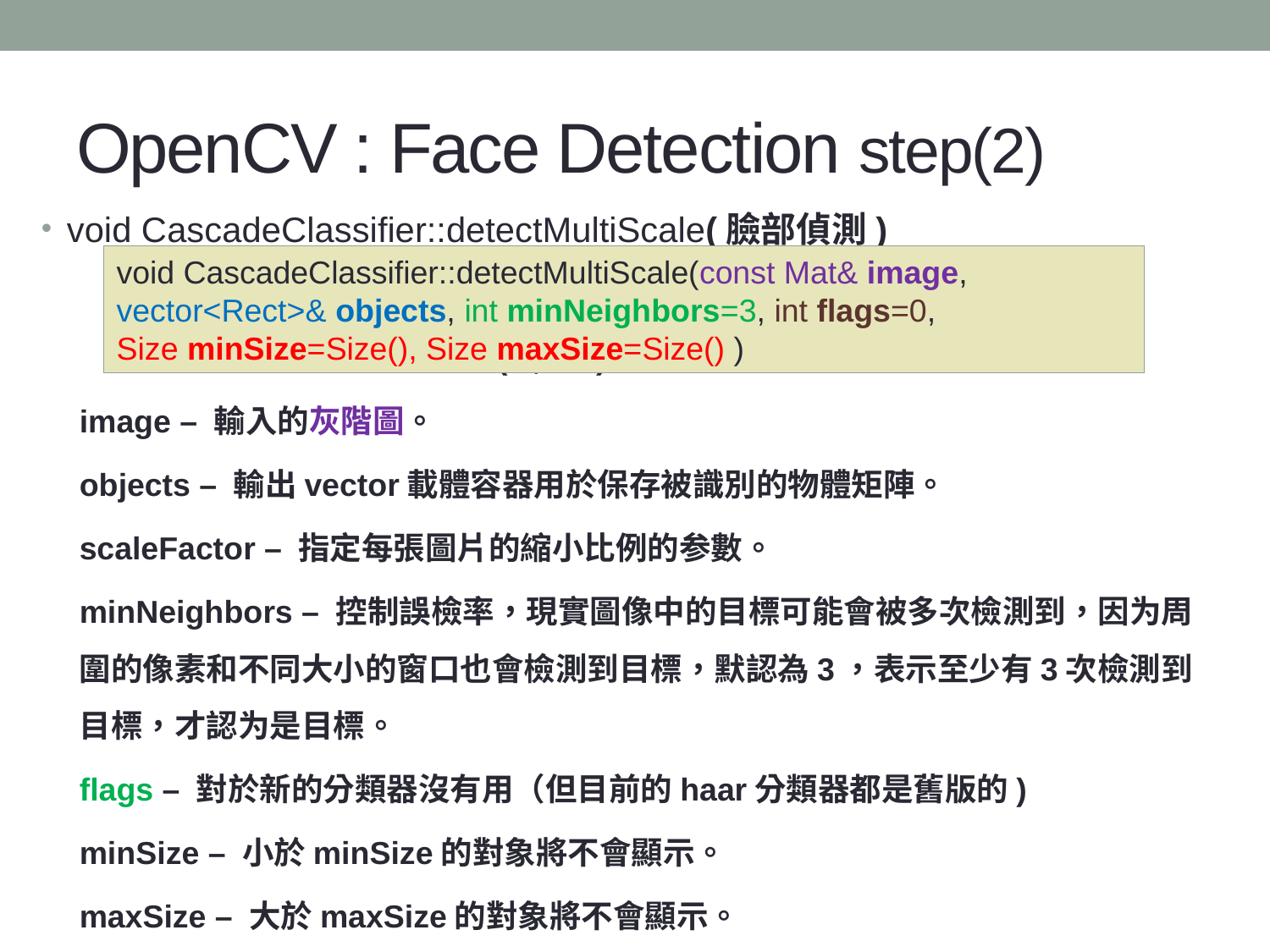

# OpenCV : Face Detection step(2)

void CascadeClassifier::detectMultiScale(臉部偵測)

   它能給我們提供一組參數對(ϴ, r ϴ)的集合來表示檢測到的直線
image – 輸入的灰階圖。
objects – 輸出vector載體容器用於保存被識別的物體矩陣。
scaleFactor – 指定每張圖片的縮小比例的参數。
minNeighbors – 控制誤檢率，現實圖像中的目標可能會被多次檢測到，因为周圍的像素和不同大小的窗口也會檢測到目標，默認為3，表示至少有3次檢測到目標，才認为是目標。
flags – 對於新的分類器沒有用（但目前的haar分類器都是舊版的)
minSize – 小於minSize的對象將不會顯示。
maxSize – 大於maxSize的對象將不會顯示。
void CascadeClassifier::detectMultiScale(const Mat& image, vector<Rect>& objects, int minNeighbors=3, int flags=0, Size minSize=Size(), Size maxSize=Size() )